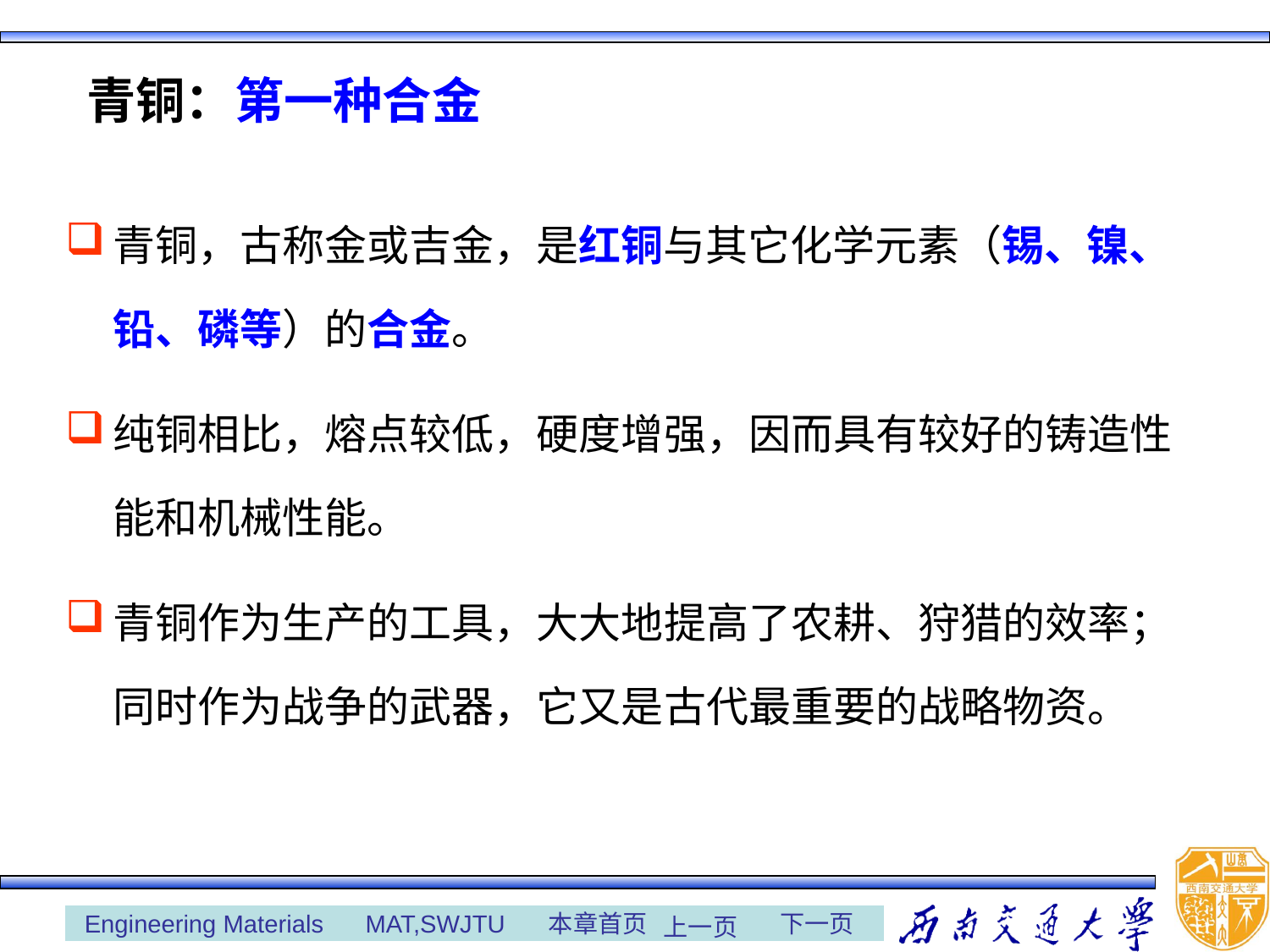

# 青铜：第一种合金
青铜，古称金或吉金，是红铜与其它化学元素（锡、镍、铅、磷等）的合金。
纯铜相比，熔点较低，硬度增强，因而具有较好的铸造性能和机械性能。
青铜作为生产的工具，大大地提高了农耕、狩猎的效率；同时作为战争的武器，它又是古代最重要的战略物资。